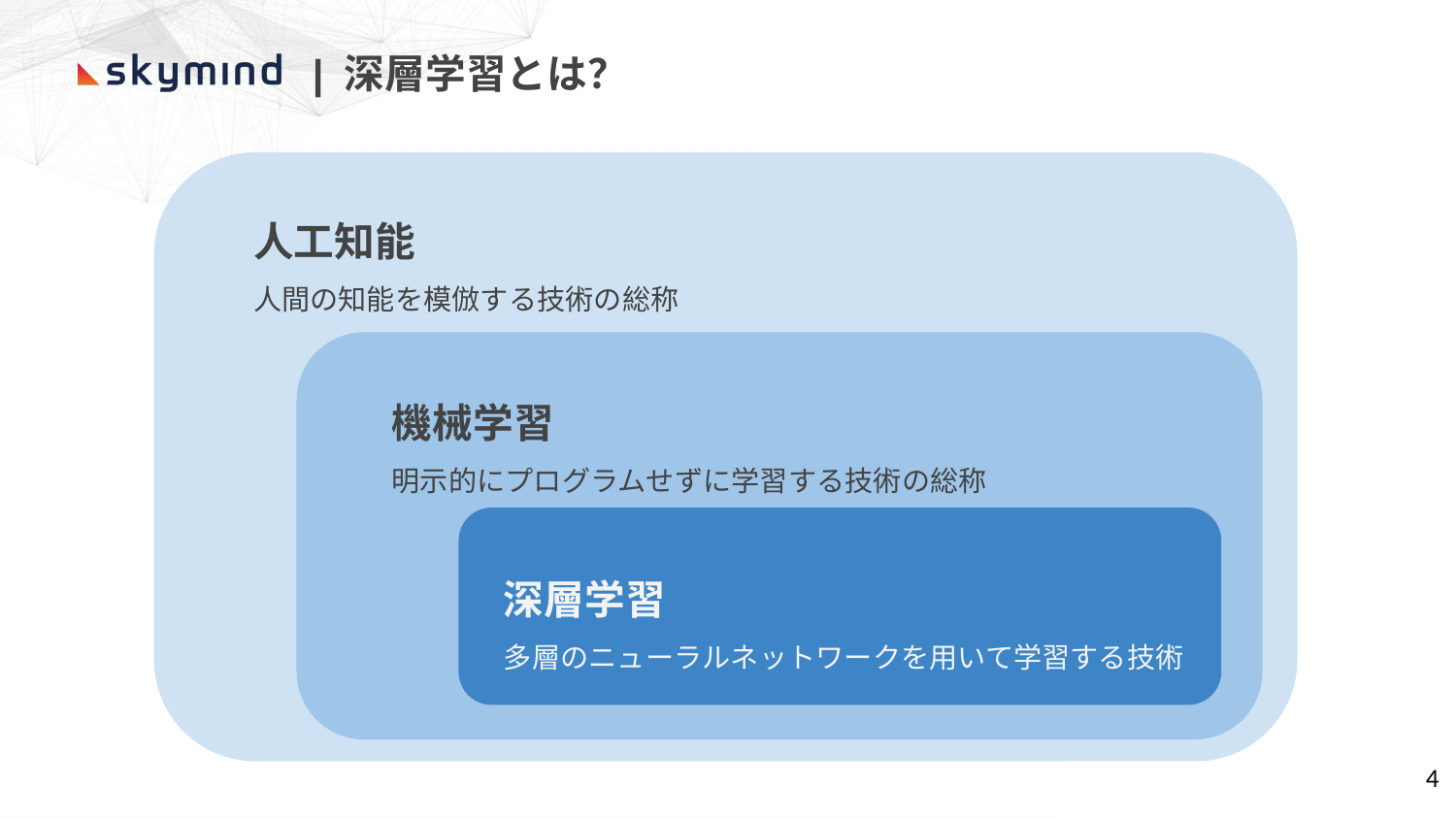

| 深層学習とは？

人工知能
人間の知能を模倣する技術の総称

機械学習
明示的にプログラムせずに学習する技術の総称

深層学習
多層のニューラルネットワークを用いて学習する技術
4